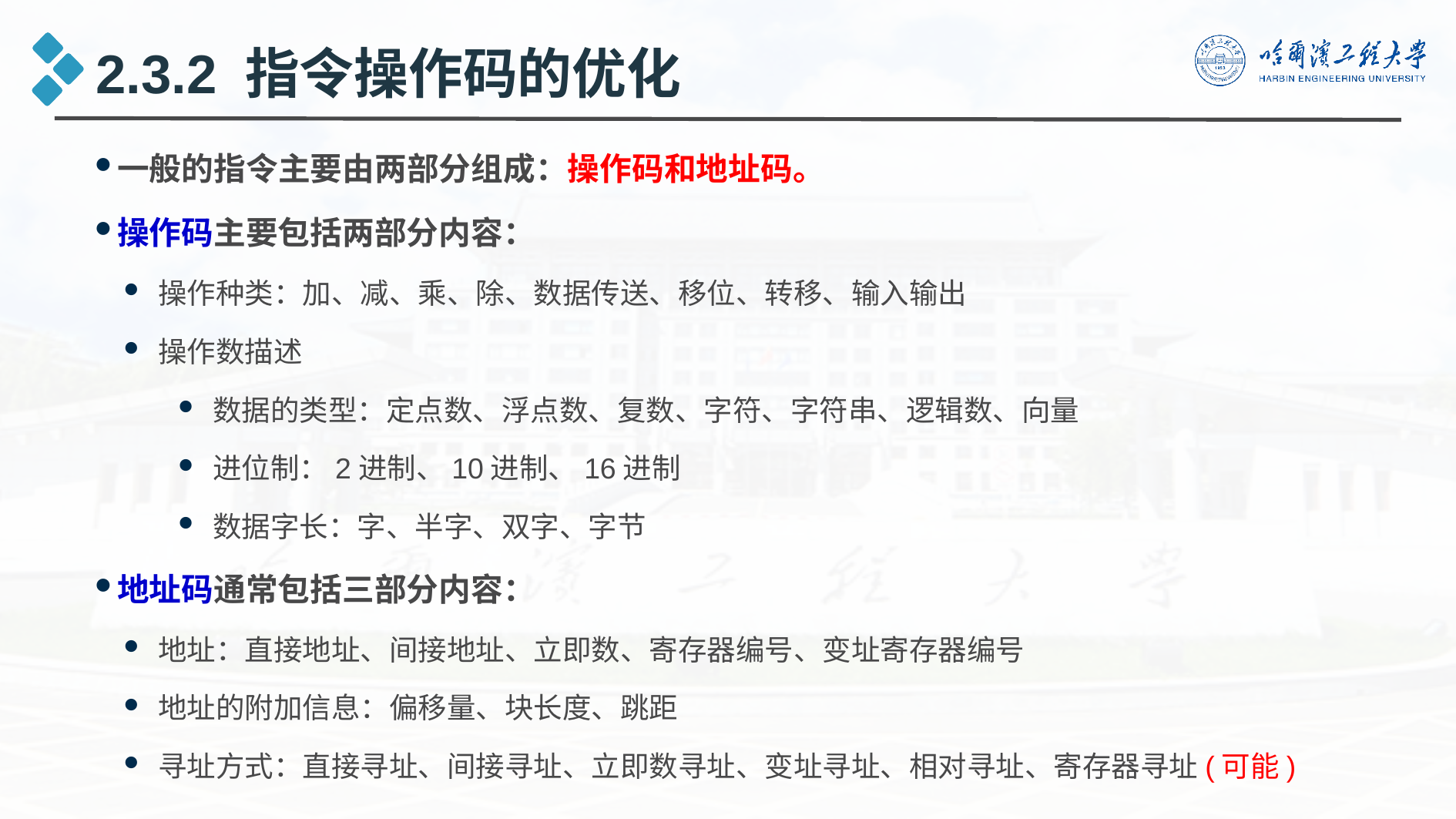

2.3.2 指令操作码的优化

一般的指令主要由两部分组成：操作码和地址码。
操作码主要包括两部分内容：
操作种类：加、减、乘、除、数据传送、移位、转移、输入输出
操作数描述
数据的类型：定点数、浮点数、复数、字符、字符串、逻辑数、向量
进位制：2进制、10进制、16进制
数据字长：字、半字、双字、字节
地址码通常包括三部分内容：
地址：直接地址、间接地址、立即数、寄存器编号、变址寄存器编号
地址的附加信息：偏移量、块长度、跳距
寻址方式：直接寻址、间接寻址、立即数寻址、变址寻址、相对寻址、寄存器寻址(可能)